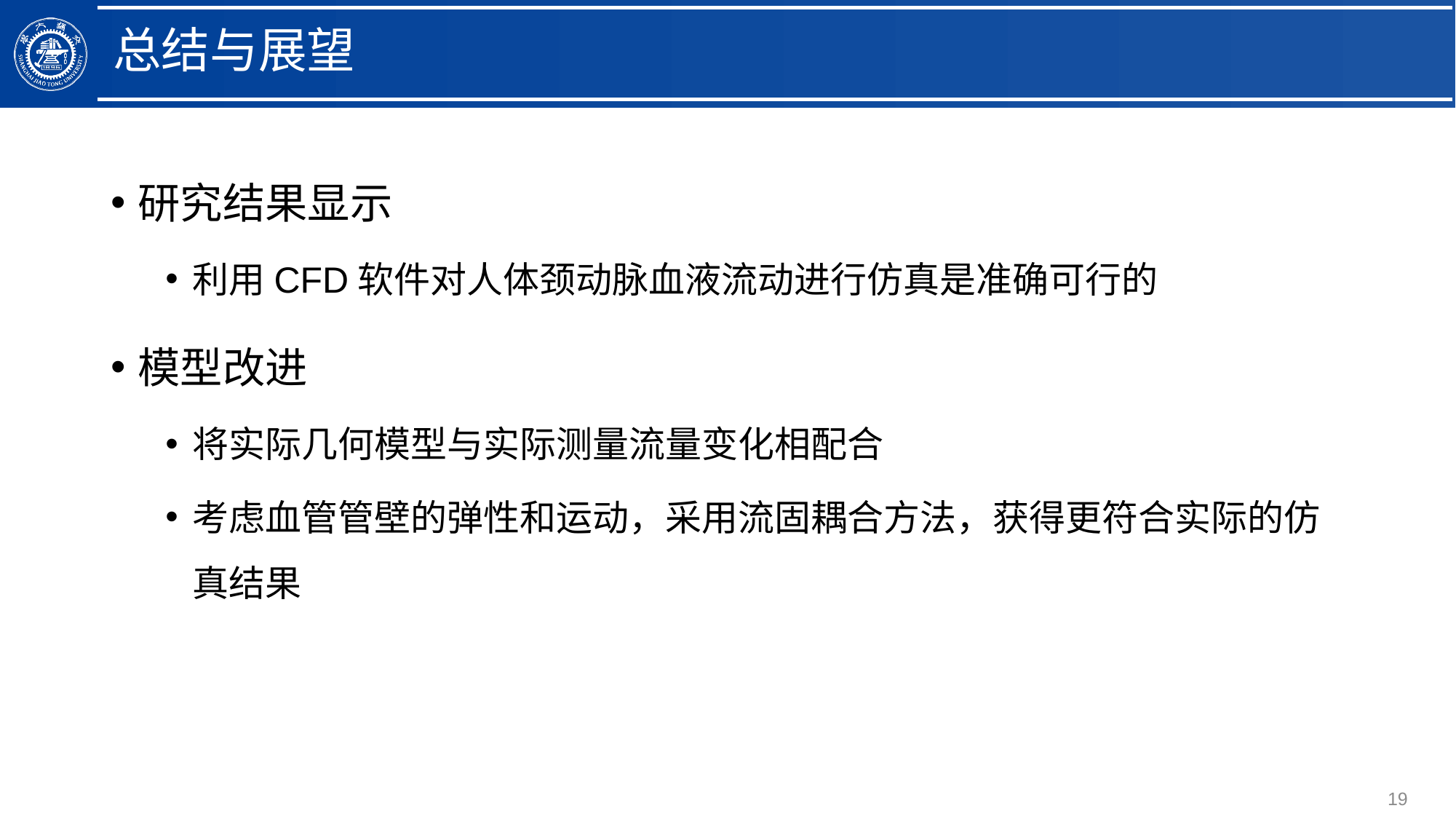

# 总结与展望
研究结果显示
利用CFD软件对人体颈动脉血液流动进行仿真是准确可行的
模型改进
将实际几何模型与实际测量流量变化相配合
考虑血管管壁的弹性和运动，采用流固耦合方法，获得更符合实际的仿真结果
19